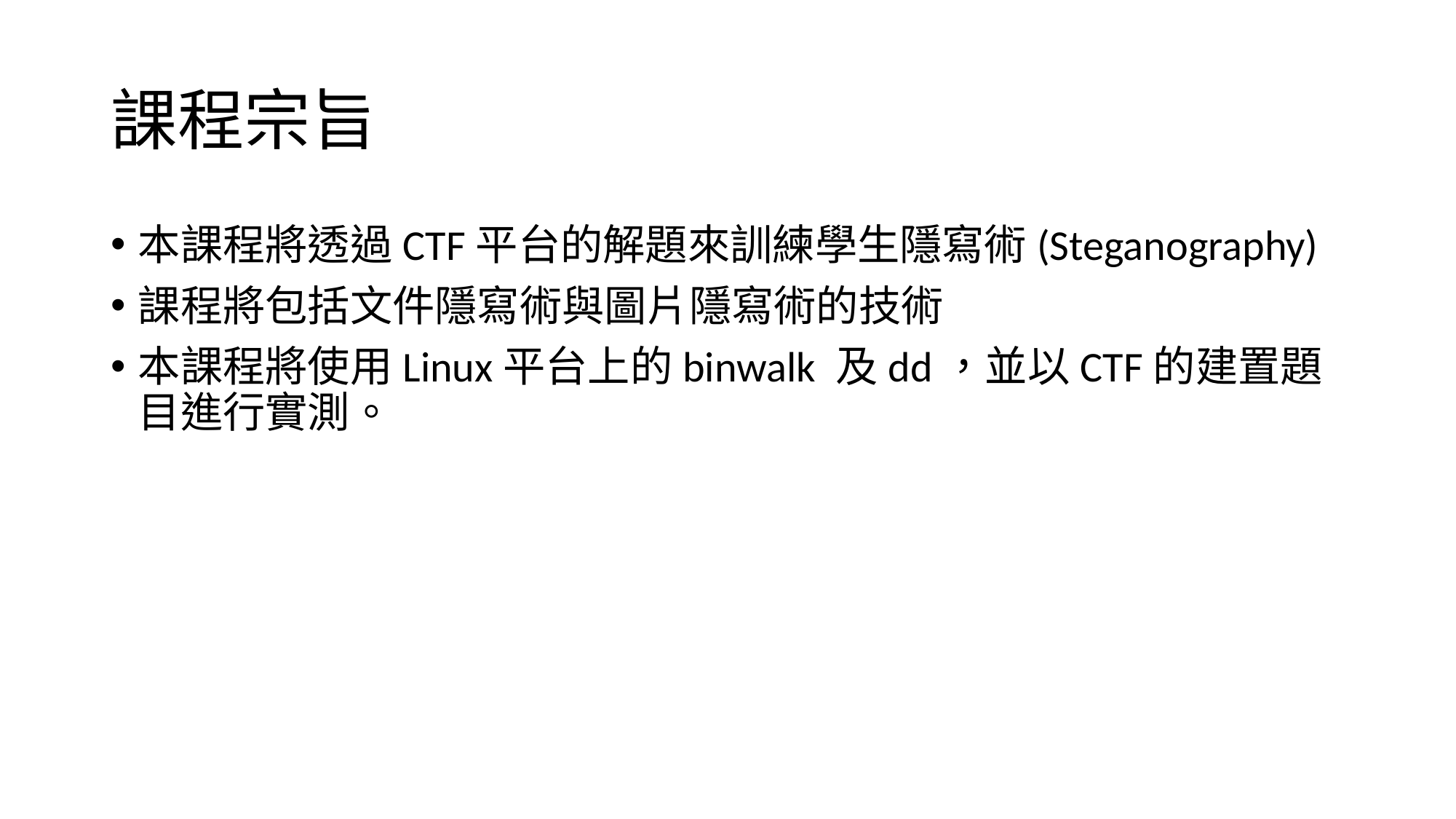

# 課程宗旨
本課程將透過CTF平台的解題來訓練學生隱寫術(Steganography)
課程將包括文件隱寫術與圖片隱寫術的技術
本課程將使用Linux平台上的binwalk 及dd，並以CTF的建置題目進行實測。